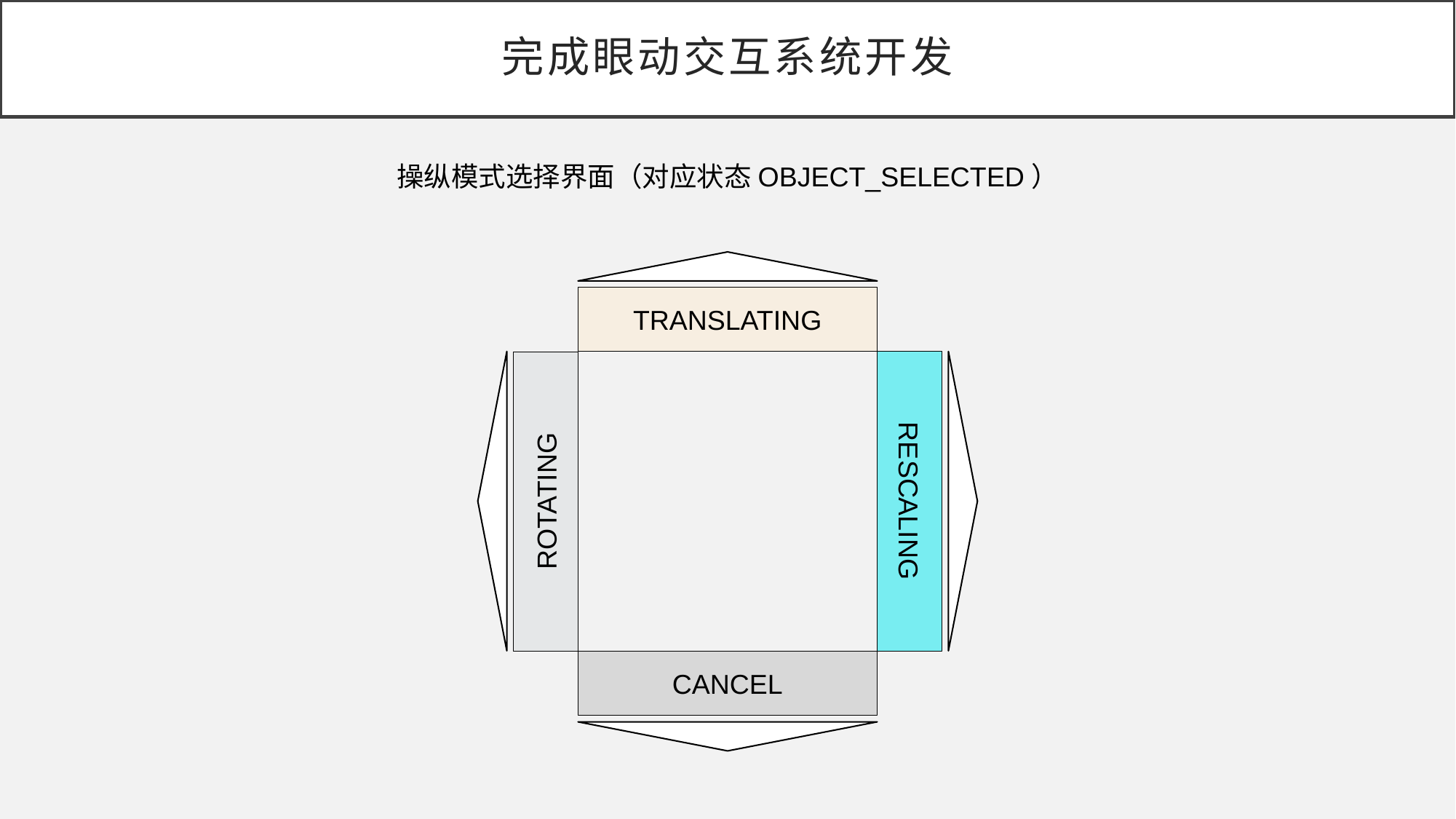

# 完成眼动交互系统开发
操纵模式选择界面（对应状态OBJECT_SELECTED）

TRANSLATING
ROTATING
RESCALING

CANCEL